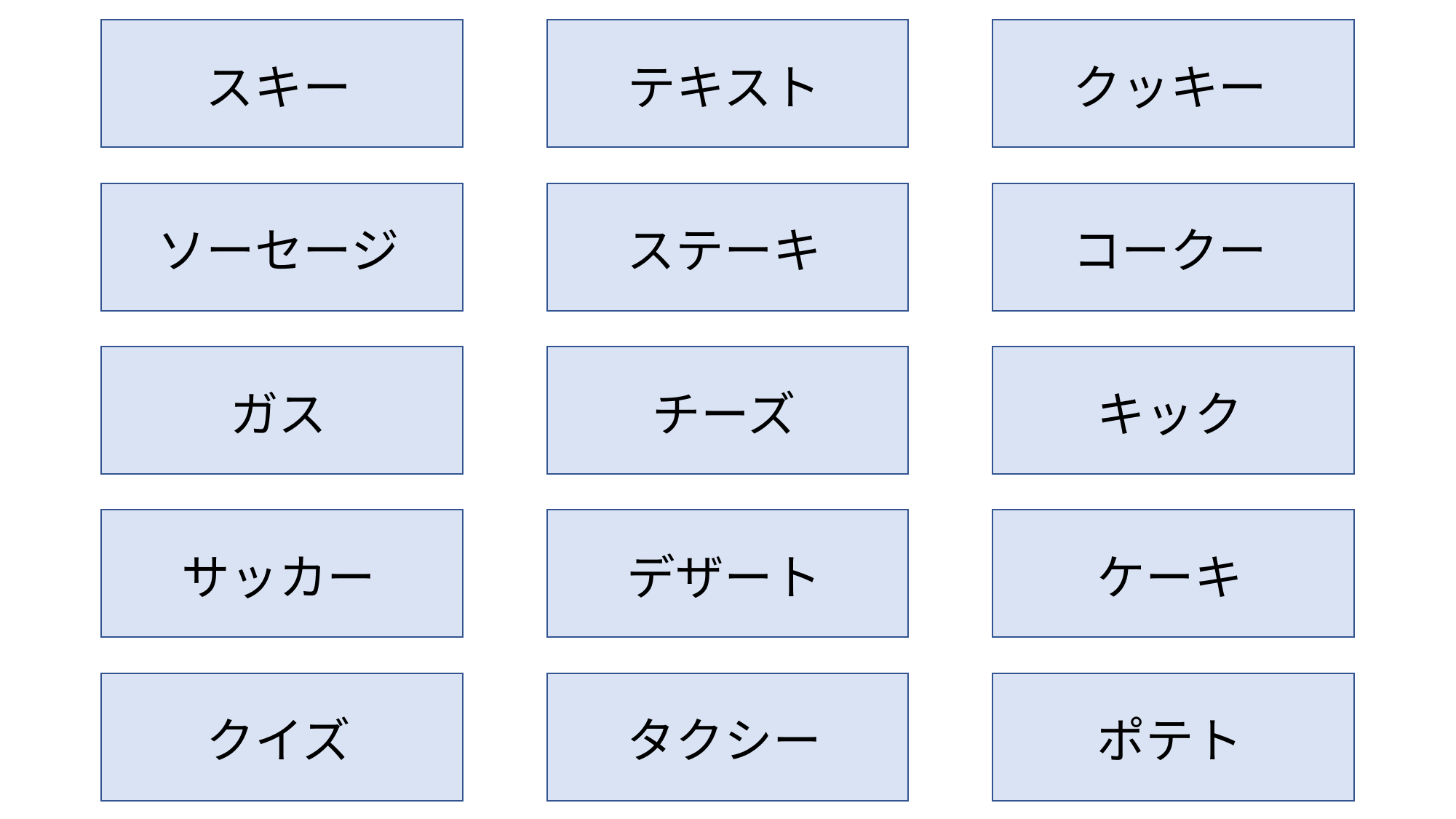

スキー
テキスト
クッキー
ソーセージ
ステーキ
コークー
ガス
チーズ
キック
サッカー
デザート
ケーキ
クイズ
タクシー
ポテト